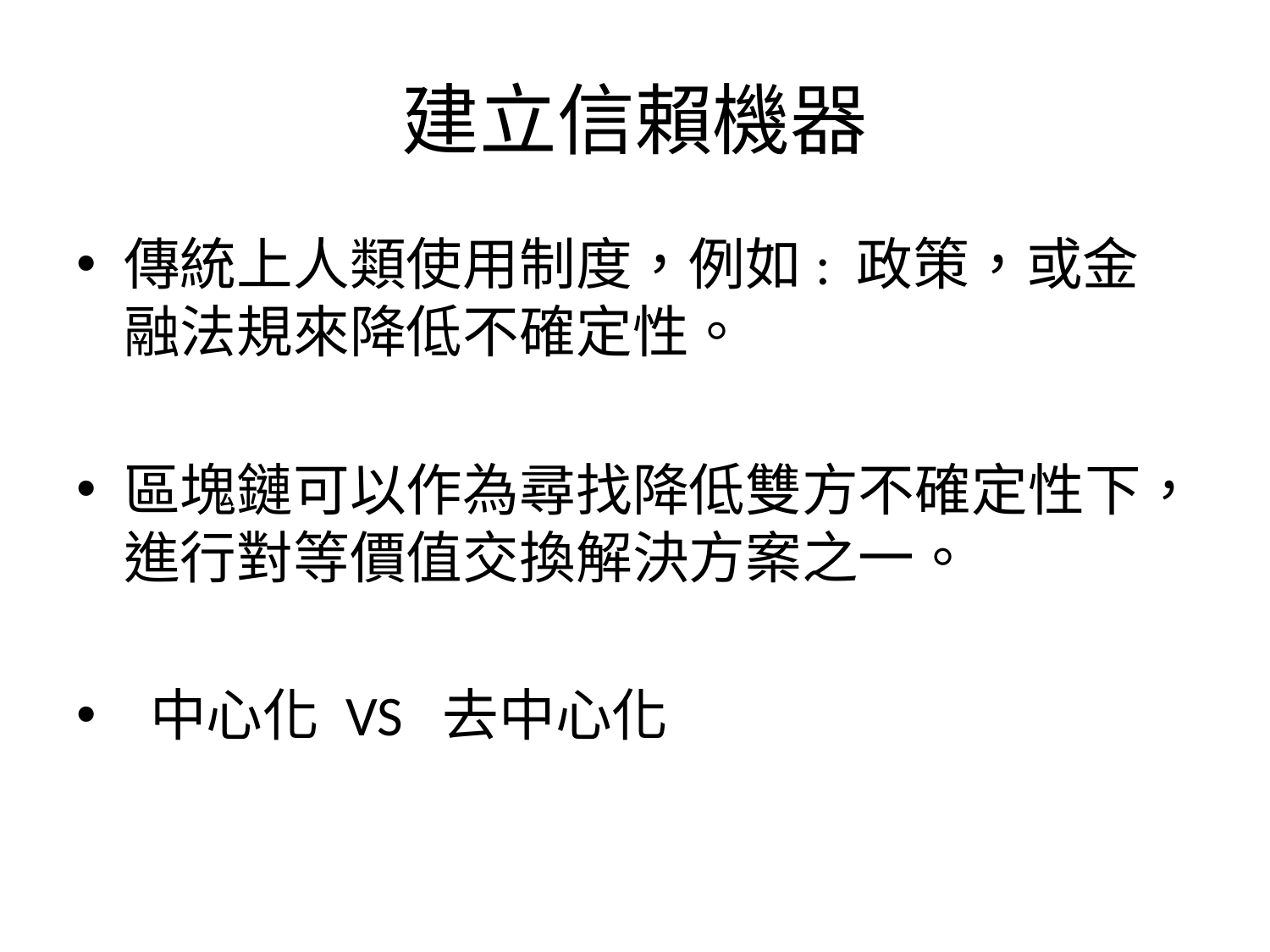

# 建立信賴機器
傳統上人類使用制度，例如: 政策，或金融法規來降低不確定性。

區塊鏈可以作為尋找降低雙方不確定性下，進行對等價值交換解決方案之一。

 中心化 VS  去中心化